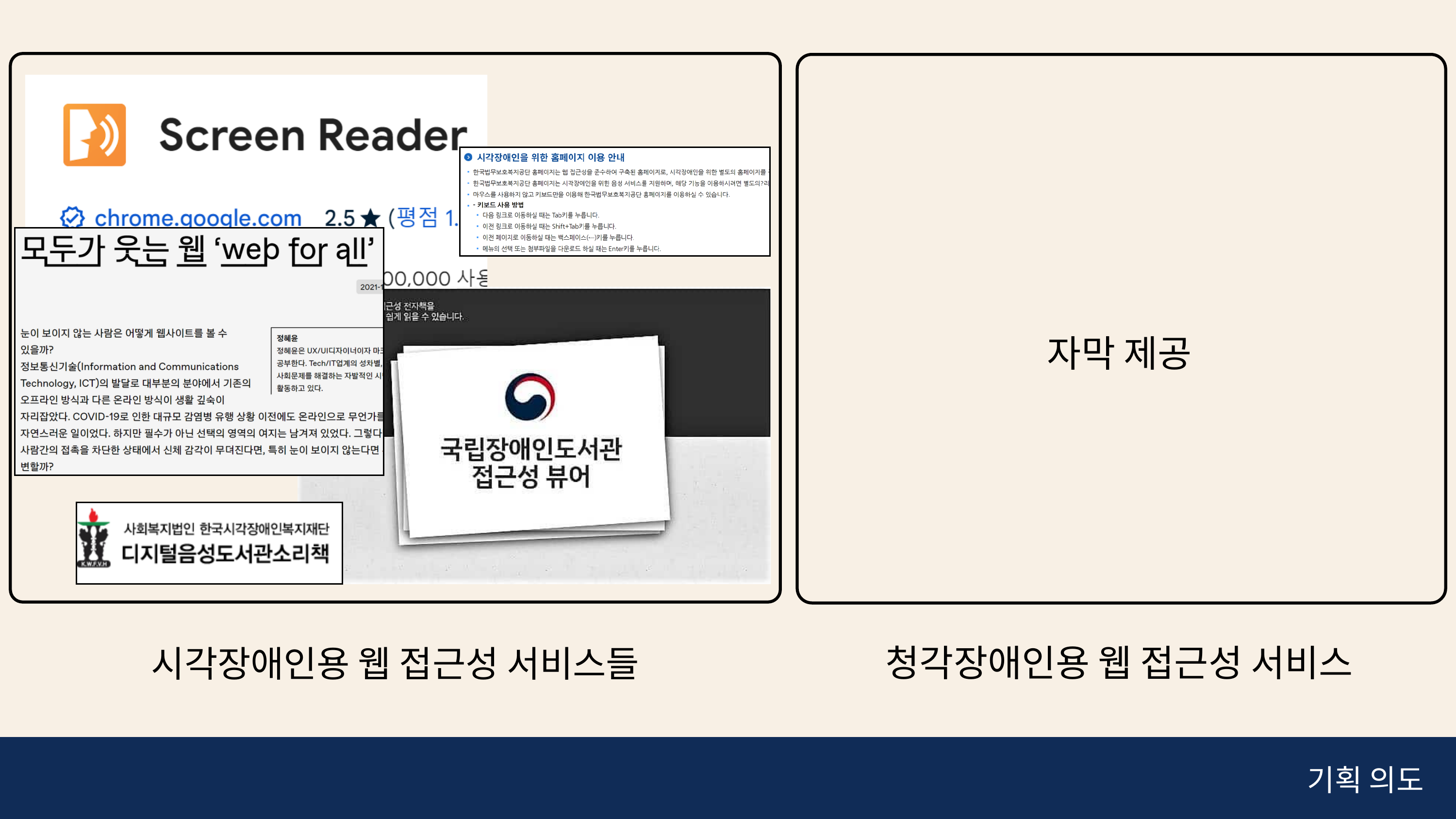

자막 제공

청각장애인용 웹 접근성 서비스
시각장애인용 웹 접근성 서비스들

기획 의도